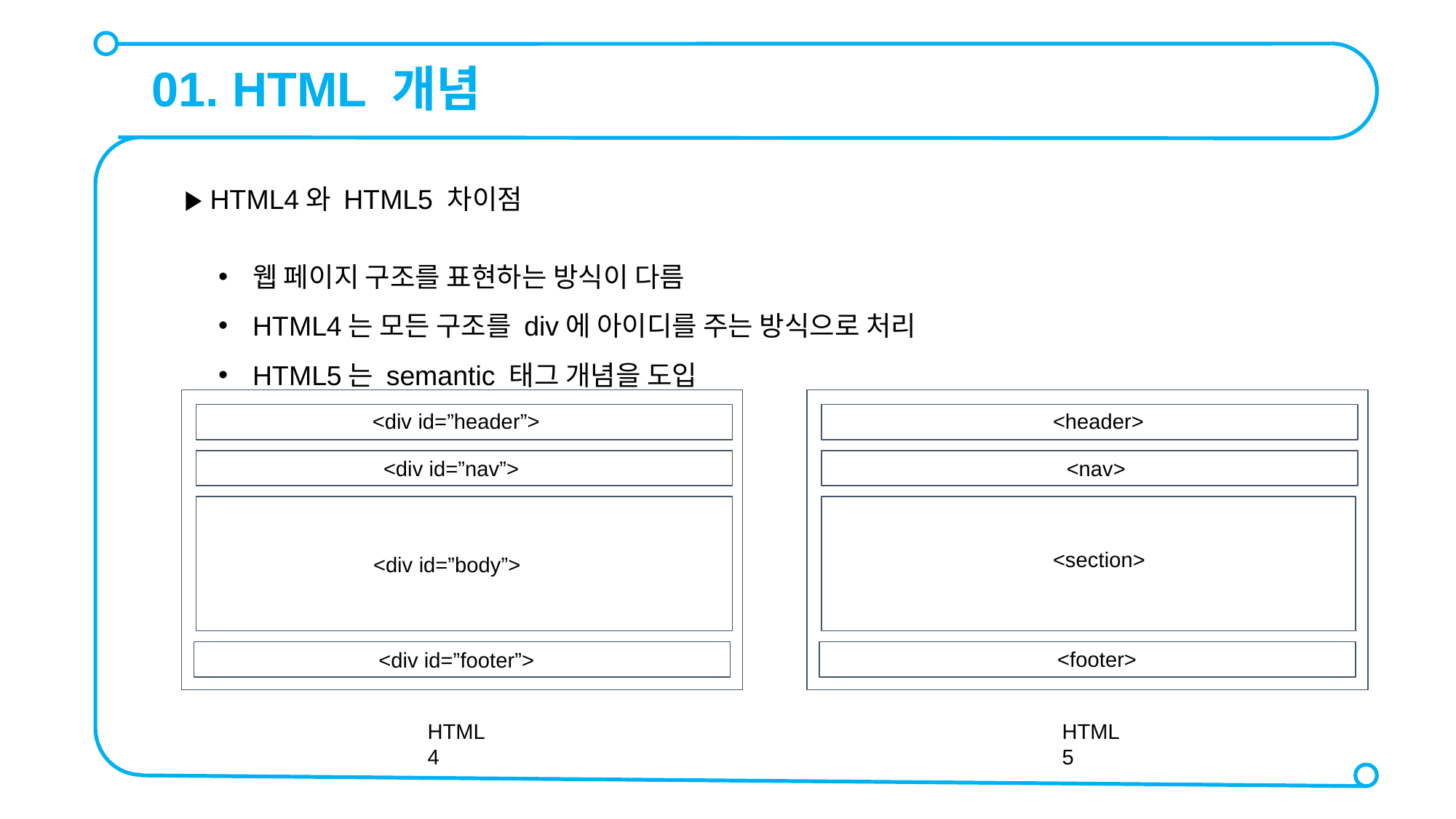

01. HTML 개념
▶ HTML4와 HTML5 차이점
웹 페이지 구조를 표현하는 방식이 다름
HTML4는 모든 구조를 div에 아이디를 주는 방식으로 처리
HTML5는 semantic 태그 개념을 도입

HTML4
<div id=”header”>
<div id=”nav”>
<div id=”body”>
<div id=”footer”>

<header>
<nav>
<section>
<footer>
HTML5